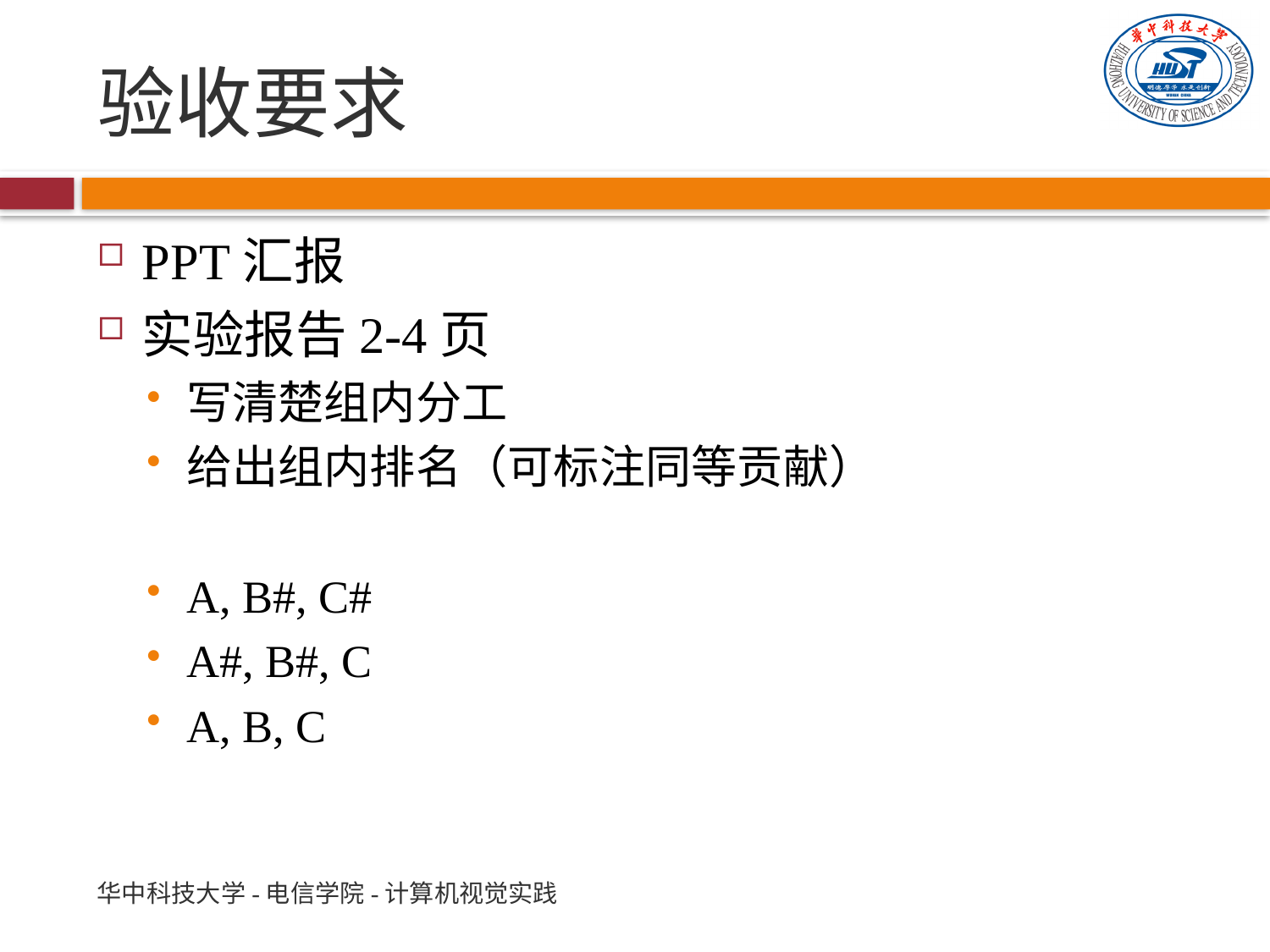

# 验收要求
4
PPT汇报
实验报告2-4页
写清楚组内分工
给出组内排名（可标注同等贡献）

A, B#, C#
A#, B#, C
A, B, C

华中科技大学-电信学院-计算机视觉实践